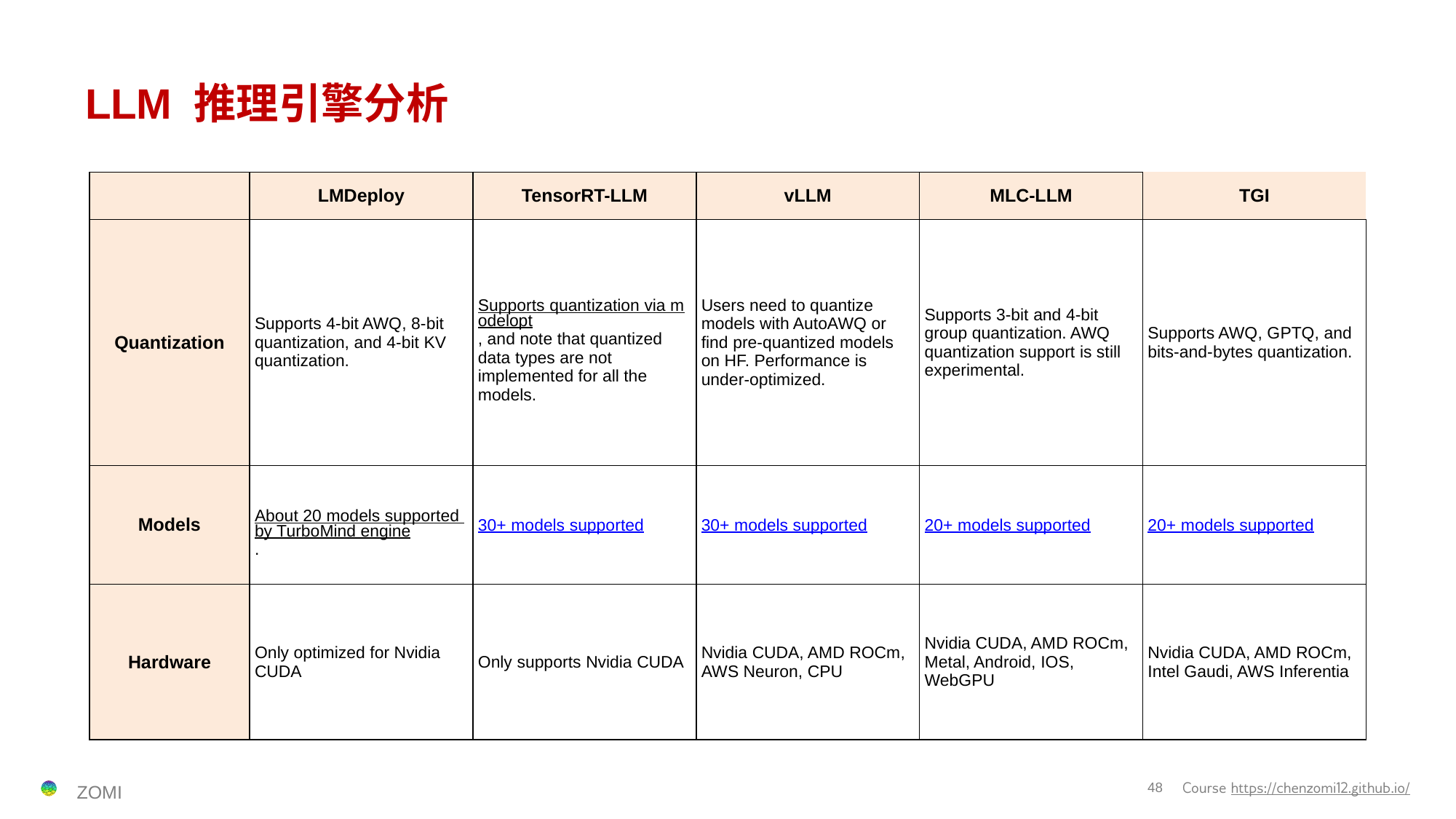

# LLM 推理引擎分析
|  | LMDeploy | TensorRT-LLM | vLLM | MLC-LLM | TGI |
| --- | --- | --- | --- | --- | --- |
| Quantization | Supports 4-bit AWQ, 8-bit quantization, and 4-bit KV quantization. | Supports quantization via modelopt, and note that quantized data types are not implemented for all the models. | Users need to quantize models with AutoAWQ or find pre-quantized models on HF. Performance is under-optimized. | Supports 3-bit and 4-bit group quantization. AWQ quantization support is still experimental. | Supports AWQ, GPTQ, and bits-and-bytes quantization. |
| Models | About 20 models supported by TurboMind engine. | 30+ models supported | 30+ models supported | 20+ models supported | 20+ models supported |
| Hardware | Only optimized for Nvidia CUDA | Only supports Nvidia CUDA | Nvidia CUDA, AMD ROCm, AWS Neuron, CPU | Nvidia CUDA, AMD ROCm, Metal, Android, IOS, WebGPU | Nvidia CUDA, AMD ROCm, Intel Gaudi, AWS Inferentia |